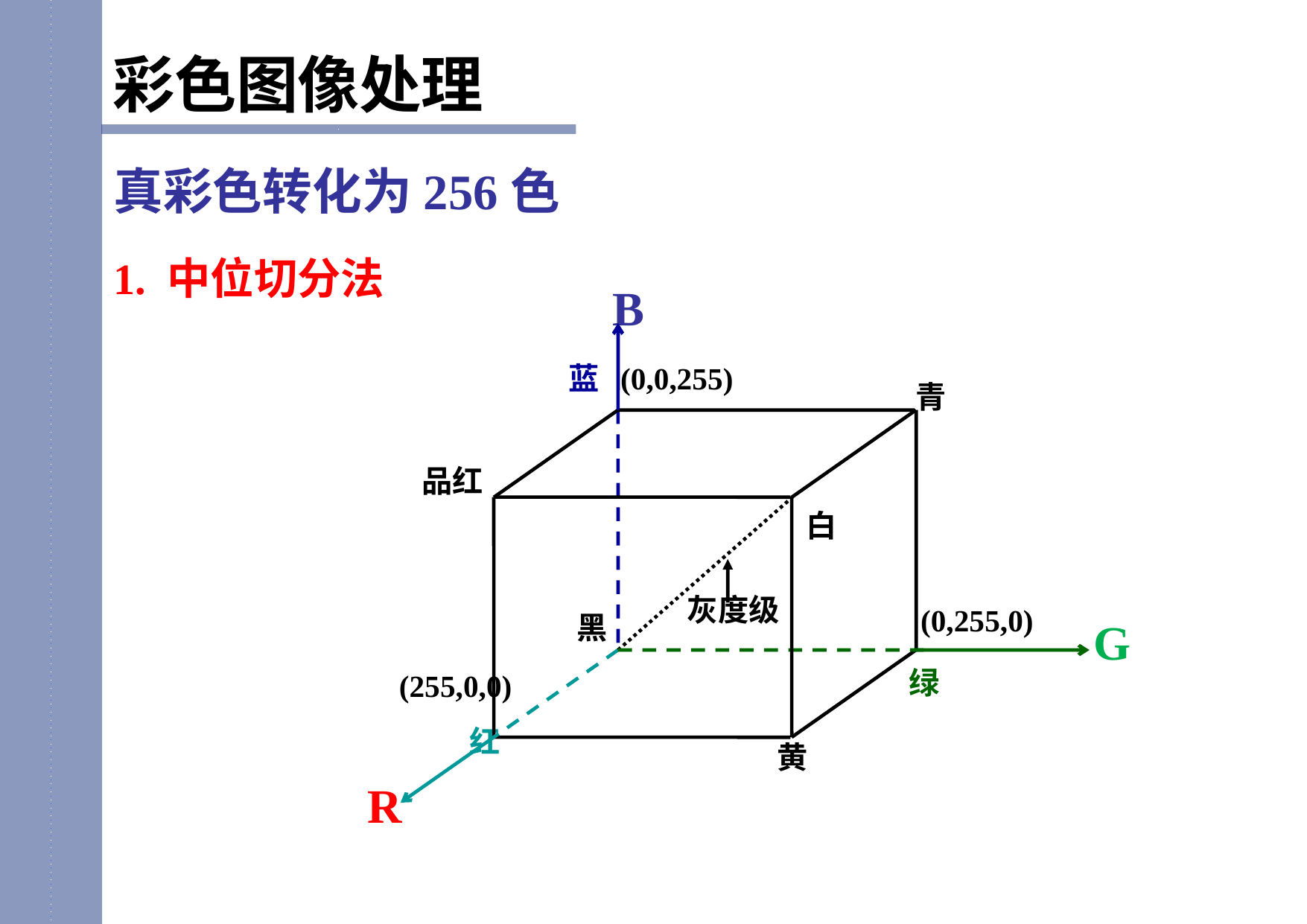

彩色图像处理
真彩色转化为256色
1. 中位切分法
B

蓝  (0,0,255)

青

品红

   白

灰度级
   (0,255,0)

绿

黑
G

          (255,0,0)

                       红

黄
R